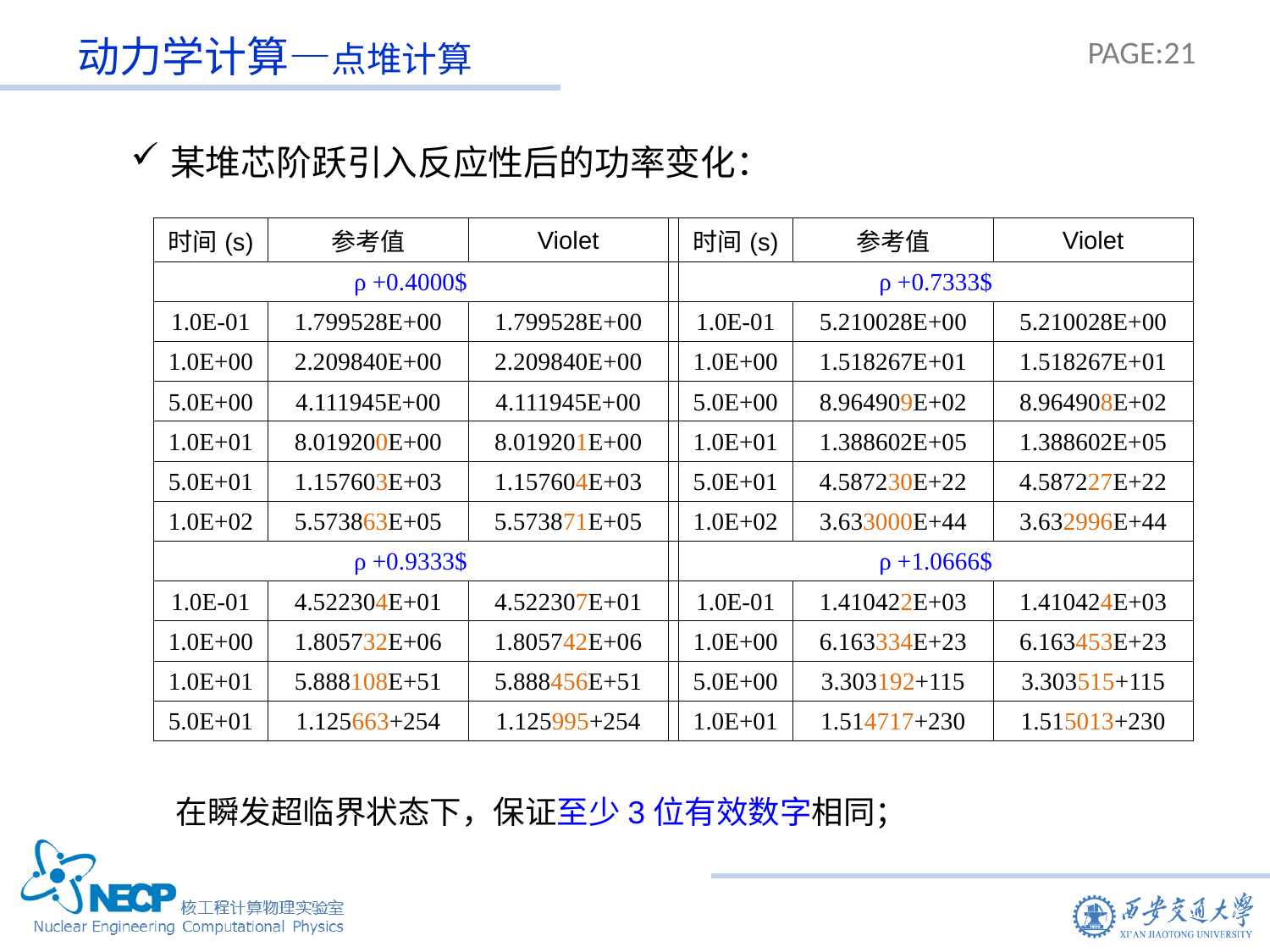

动力学计算—点堆计算
某堆芯阶跃引入反应性后的功率变化：
| 时间(s) | 参考值 | Violet |  | 时间(s) | 参考值 | Violet |
| --- | --- | --- | --- | --- | --- | --- |
| ρ +0.4000$ |  |  |  | ρ +0.7333$ |  |  |
| 1.0E-01 | 1.799528E+00 | 1.799528E+00 |  | 1.0E-01 | 5.210028E+00 | 5.210028E+00 |
| 1.0E+00 | 2.209840E+00 | 2.209840E+00 |  | 1.0E+00 | 1.518267E+01 | 1.518267E+01 |
| 5.0E+00 | 4.111945E+00 | 4.111945E+00 |  | 5.0E+00 | 8.964909E+02 | 8.964908E+02 |
| 1.0E+01 | 8.019200E+00 | 8.019201E+00 |  | 1.0E+01 | 1.388602E+05 | 1.388602E+05 |
| 5.0E+01 | 1.157603E+03 | 1.157604E+03 |  | 5.0E+01 | 4.587230E+22 | 4.587227E+22 |
| 1.0E+02 | 5.573863E+05 | 5.573871E+05 |  | 1.0E+02 | 3.633000E+44 | 3.632996E+44 |
| ρ +0.9333$ |  |  |  | ρ +1.0666$ |  |  |
| 1.0E-01 | 4.522304E+01 | 4.522307E+01 |  | 1.0E-01 | 1.410422E+03 | 1.410424E+03 |
| 1.0E+00 | 1.805732E+06 | 1.805742E+06 |  | 1.0E+00 | 6.163334E+23 | 6.163453E+23 |
| 1.0E+01 | 5.888108E+51 | 5.888456E+51 |  | 5.0E+00 | 3.303192+115 | 3.303515+115 |
| 5.0E+01 | 1.125663+254 | 1.125995+254 |  | 1.0E+01 | 1.514717+230 | 1.515013+230 |
在瞬发超临界状态下，保证至少3位有效数字相同；